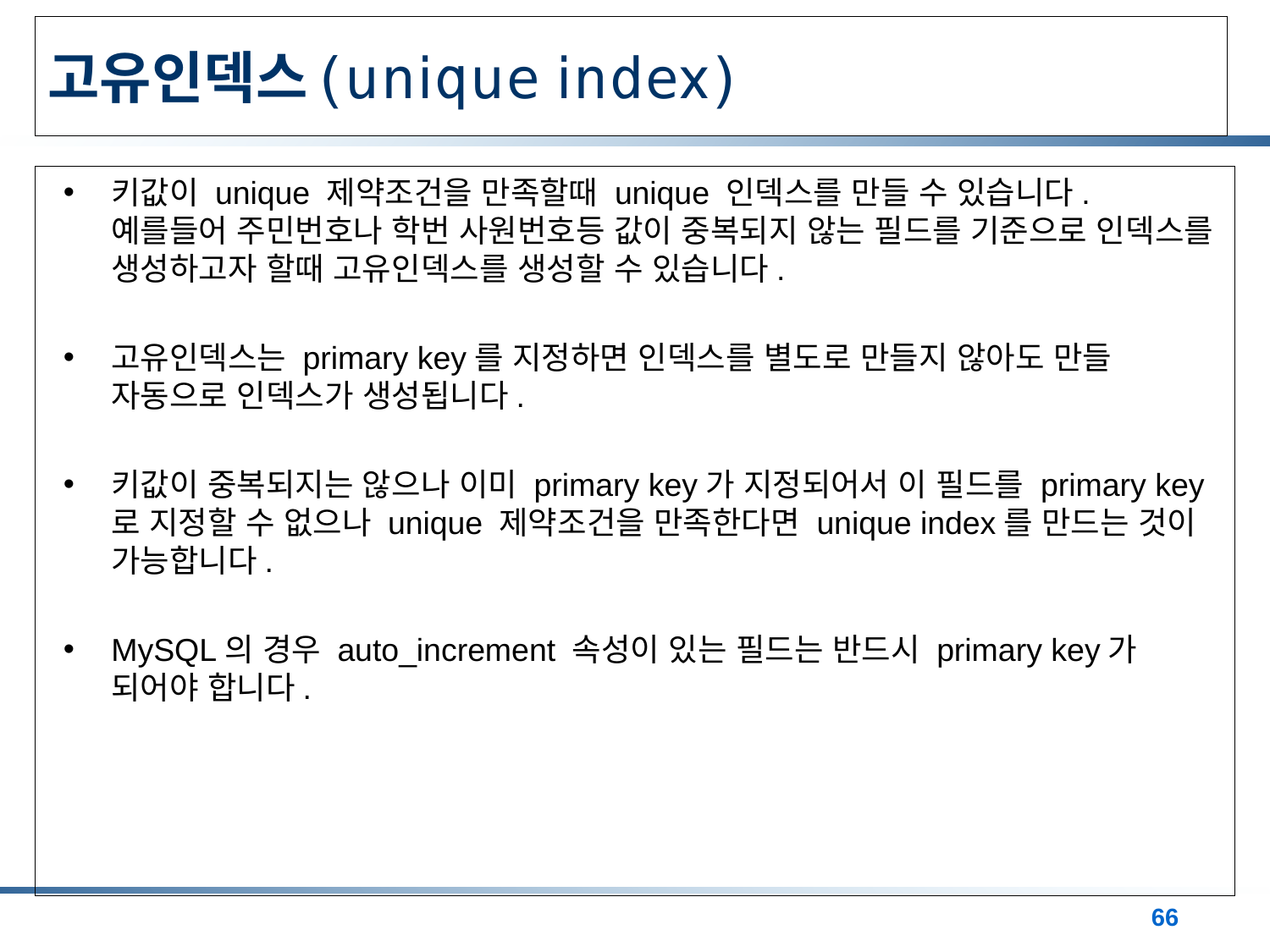

# 고유인덱스(unique index)
키값이 unique 제약조건을 만족할때 unique 인덱스를 만들 수 있습니다. 예를들어 주민번호나 학번 사원번호등 값이 중복되지 않는 필드를 기준으로 인덱스를 생성하고자 할때 고유인덱스를 생성할 수 있습니다.

고유인덱스는 primary key를 지정하면 인덱스를 별도로 만들지 않아도 만들 자동으로 인덱스가 생성됩니다.

키값이 중복되지는 않으나 이미 primary key가 지정되어서 이 필드를 primary key 로 지정할 수 없으나 unique 제약조건을 만족한다면 unique index를 만드는 것이 가능합니다.

MySQL의 경우 auto_increment 속성이 있는 필드는 반드시 primary key가 되어야 합니다.